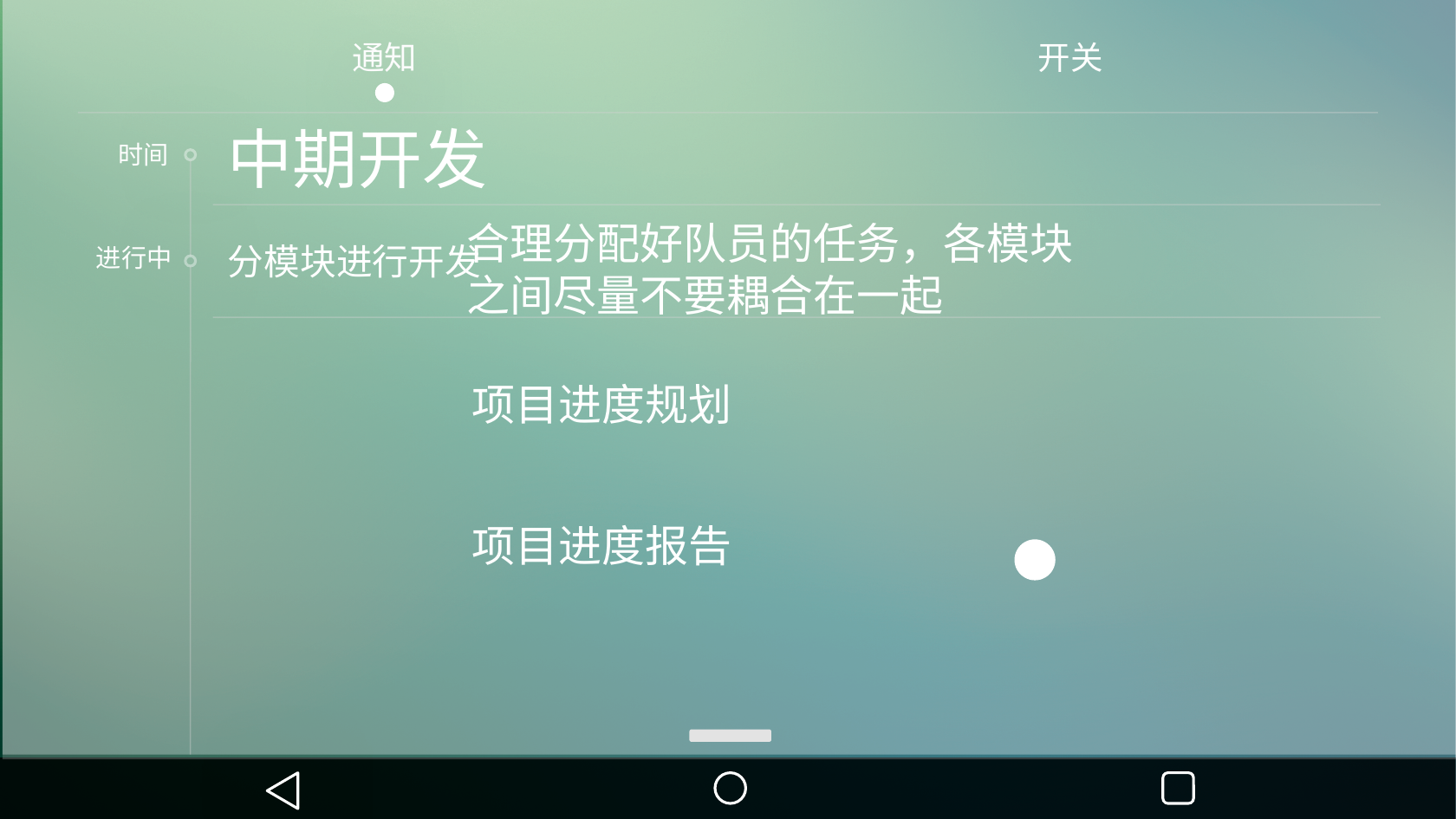

通知
开关

中期开发
时间

分模块进行开发
进行中

合理分配好队员的任务，各模块之间尽量不要耦合在一起
项目进度规划
项目进度报告